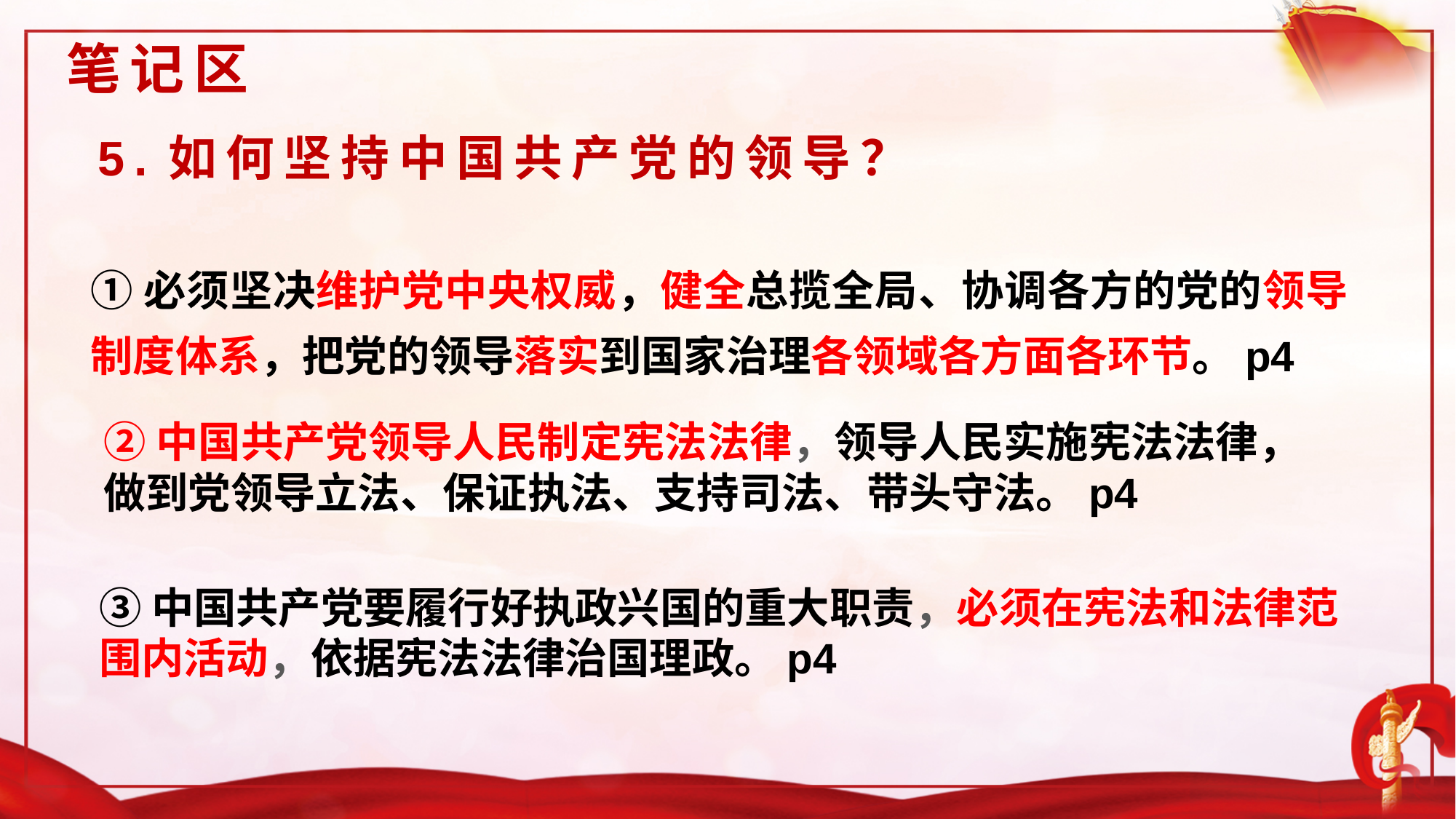

# 笔记区
5.如何坚持中国共产党的领导？
①必须坚决维护党中央权威，健全总揽全局、协调各方的党的领导制度体系，把党的领导落实到国家治理各领域各方面各环节。p4
②中国共产党领导人民制定宪法法律，领导人民实施宪法法律，做到党领导立法、保证执法、支持司法、带头守法。p4

③中国共产党要履行好执政兴国的重大职责，必须在宪法和法律范围内活动，依据宪法法律治国理政。p4